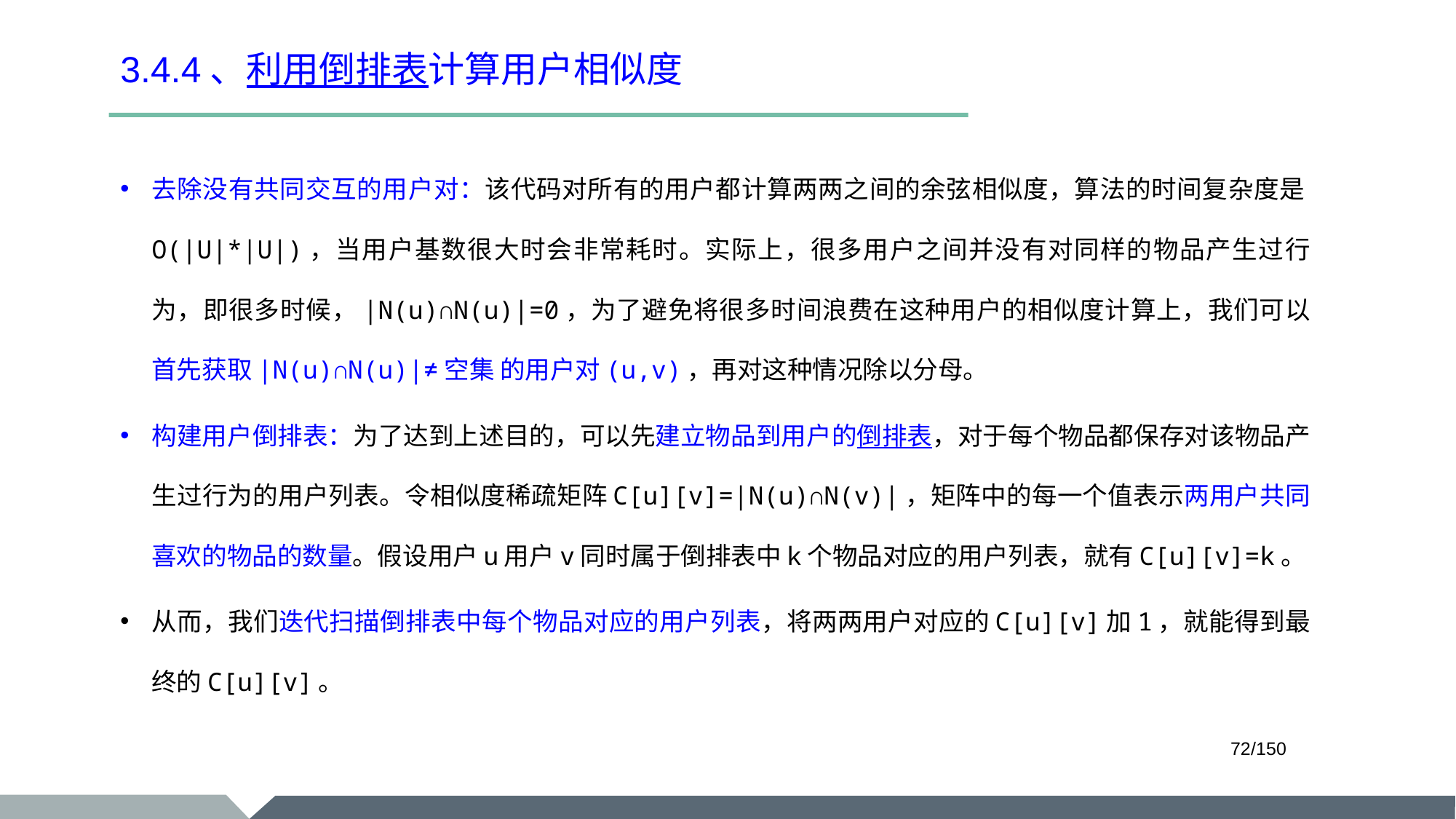

# 3.4.4、利用倒排表计算用户相似度
去除没有共同交互的用户对：该代码对所有的用户都计算两两之间的余弦相似度，算法的时间复杂度是O(|U|*|U|)，当用户基数很大时会非常耗时。实际上，很多用户之间并没有对同样的物品产生过行为，即很多时候，|N(u)∩N(u)|=0，为了避免将很多时间浪费在这种用户的相似度计算上，我们可以首先获取|N(u)∩N(u)|≠空集 的用户对(u,v)，再对这种情况除以分母。
构建用户倒排表：为了达到上述目的，可以先建立物品到用户的倒排表，对于每个物品都保存对该物品产生过行为的用户列表。令相似度稀疏矩阵C[u][v]=|N(u)∩N(v)|，矩阵中的每一个值表示两用户共同喜欢的物品的数量。假设用户u用户v同时属于倒排表中k个物品对应的用户列表，就有C[u][v]=k。
从而，我们迭代扫描倒排表中每个物品对应的用户列表，将两两用户对应的C[u][v]加1，就能得到最终的C[u][v]。

72/150